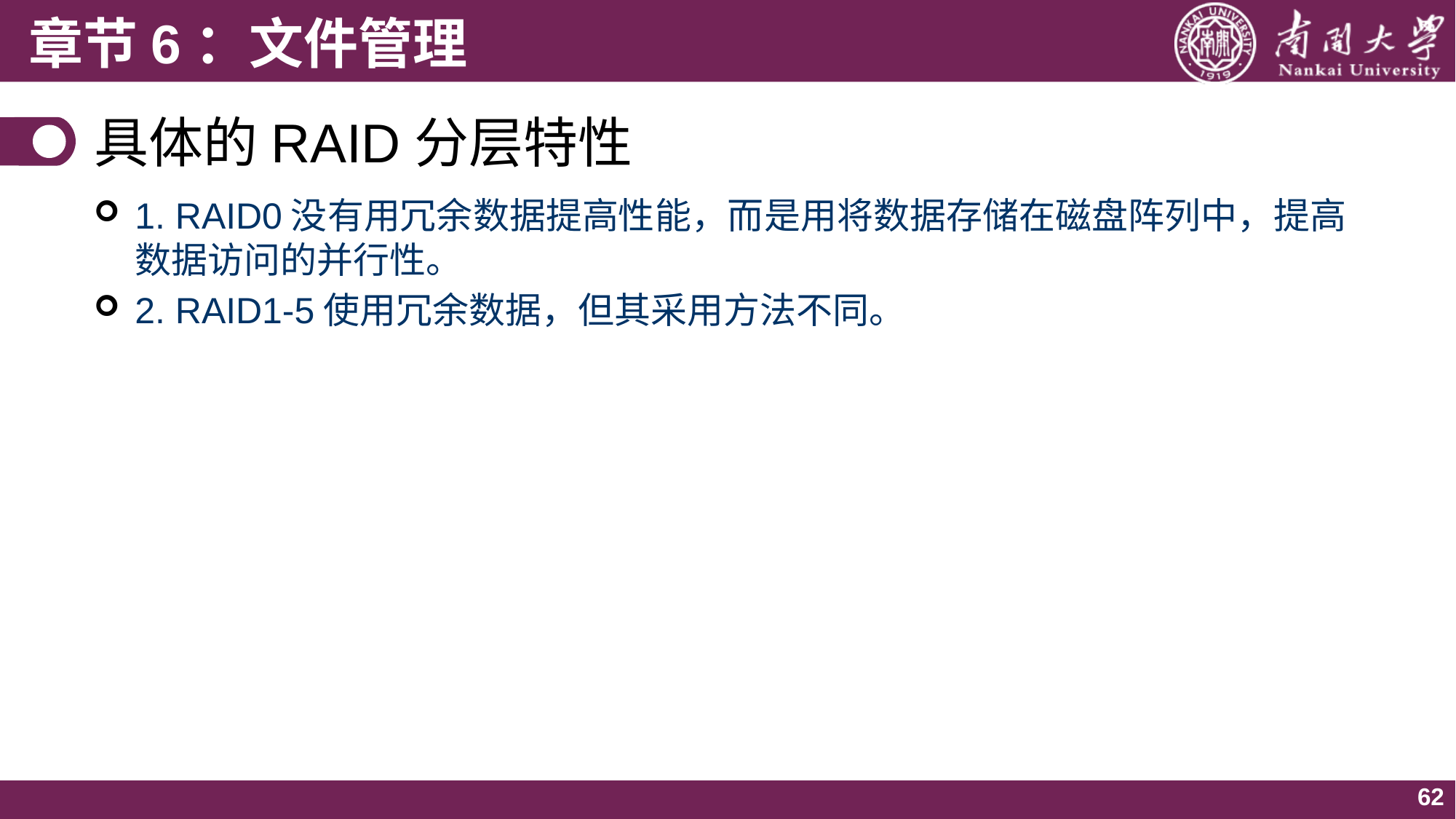

# 具体的RAID分层特性
1. RAID0没有用冗余数据提高性能，而是用将数据存储在磁盘阵列中，提高数据访问的并行性。
2. RAID1-5使用冗余数据，但其采用方法不同。

62